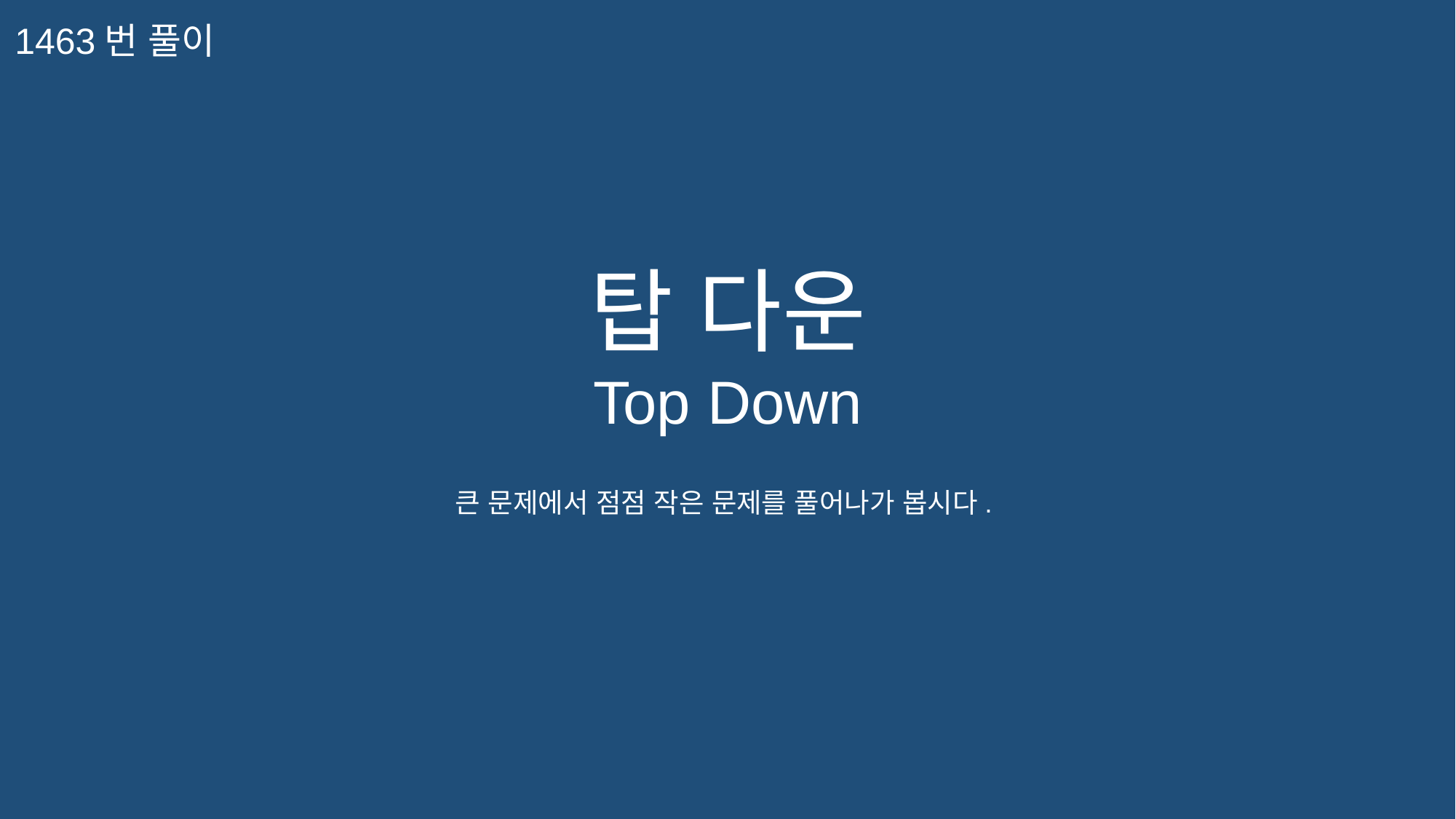

1463번 풀이
탑 다운
Top Down
큰 문제에서 점점 작은 문제를 풀어나가 봅시다.